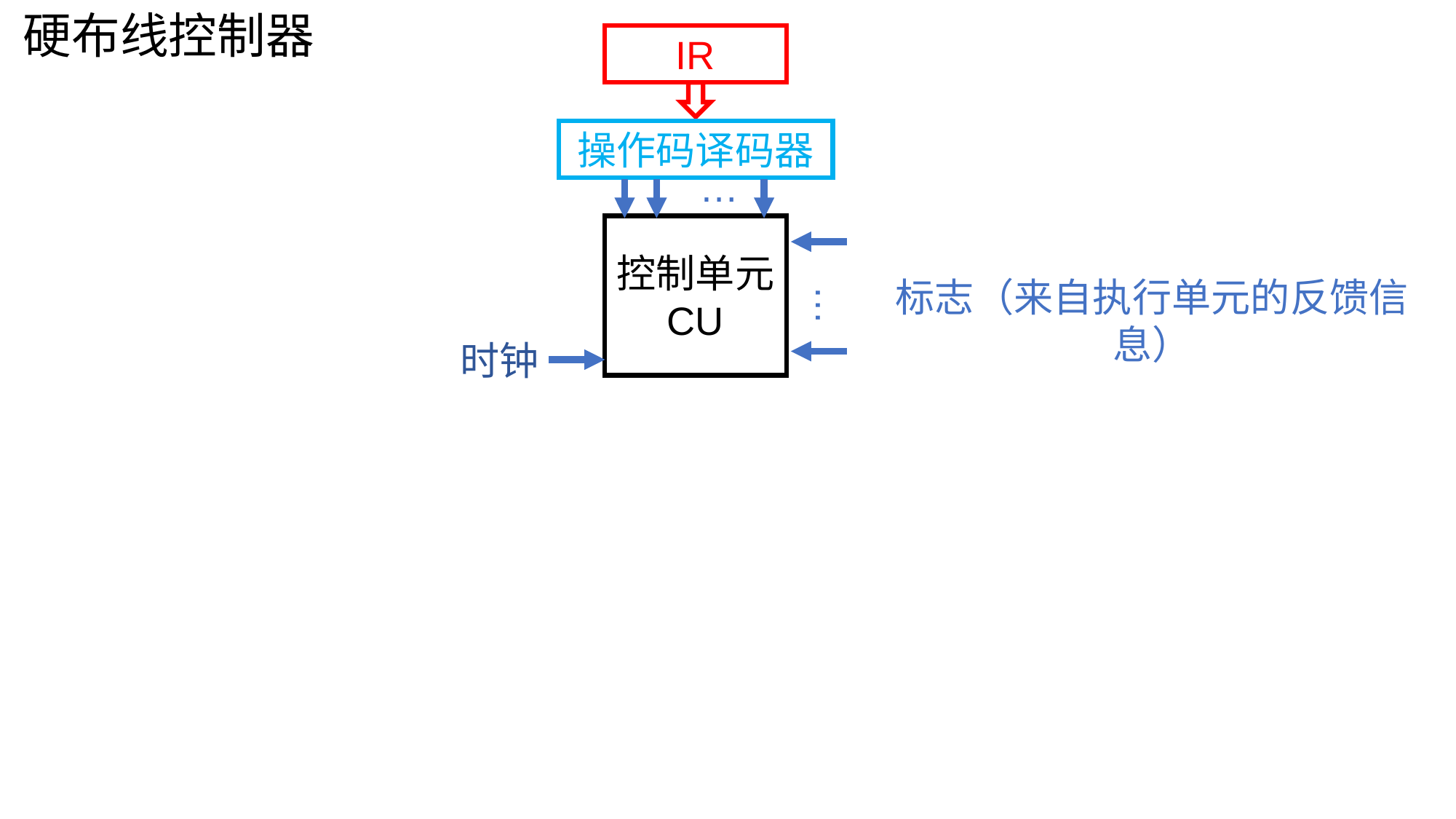

硬布线控制器
IR

操作码译码器
…
控制单元
CU
标志（来自执行单元的反馈信息）
…
时钟